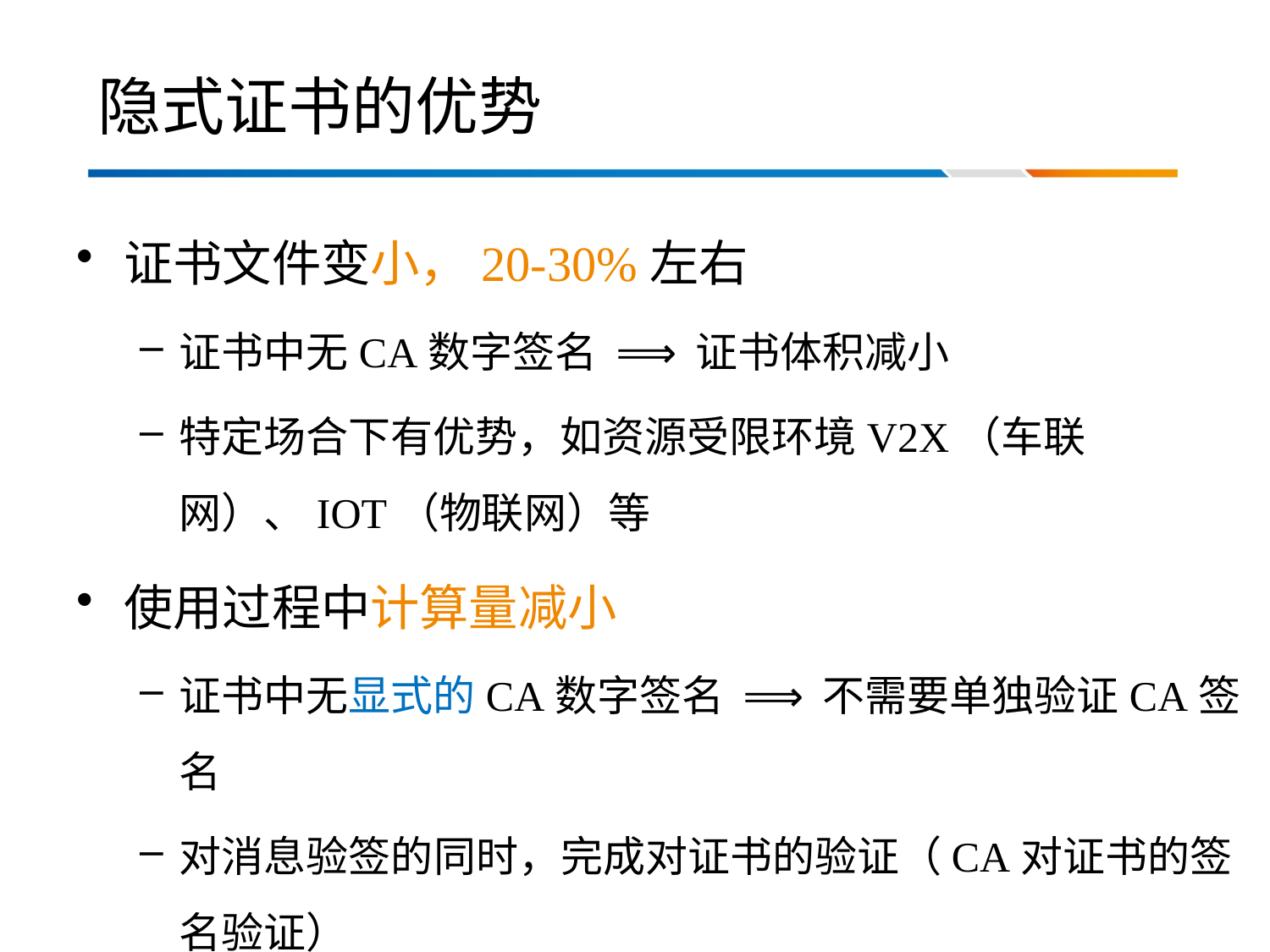

# 隐式证书的优势
证书文件变小，20-30%左右
证书中无CA数字签名  ⟹  证书体积减小
特定场合下有优势，如资源受限环境V2X（车联网）、IOT（物联网）等
使用过程中计算量减小
证书中无显式的CA数字签名  ⟹  不需要单独验证CA签名
对消息验签的同时，完成对证书的验证（CA对证书的签名验证）